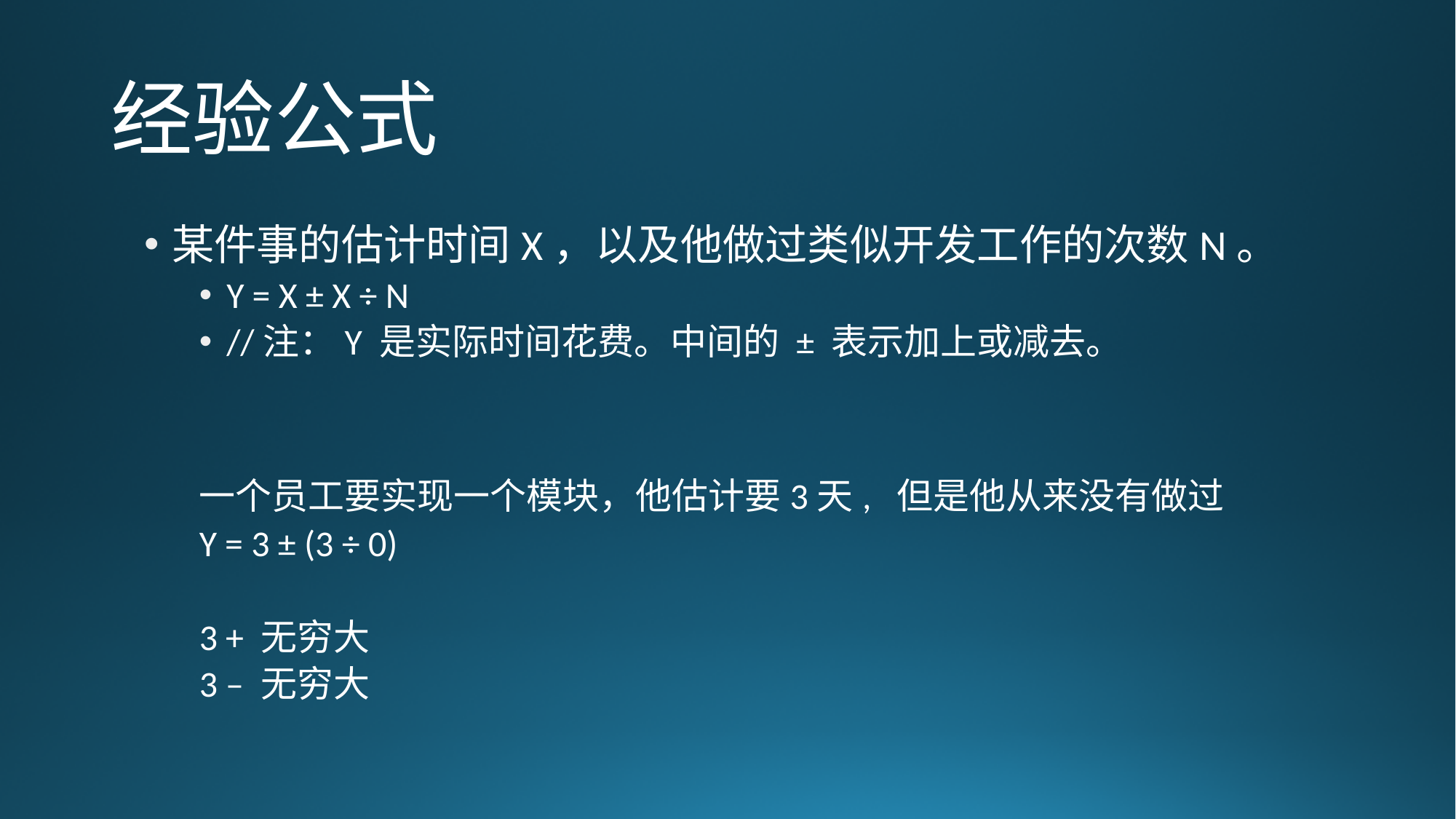

# 经验公式
某件事的估计时间X，以及他做过类似开发工作的次数N。
Y = X ± X ÷ N
//注：Y 是实际时间花费。中间的 ± 表示加上或减去。

一个员工要实现一个模块，他估计要3天,  但是他从来没有做过
Y = 3 ± (3 ÷ 0)

3 + 无穷大
3 – 无穷大